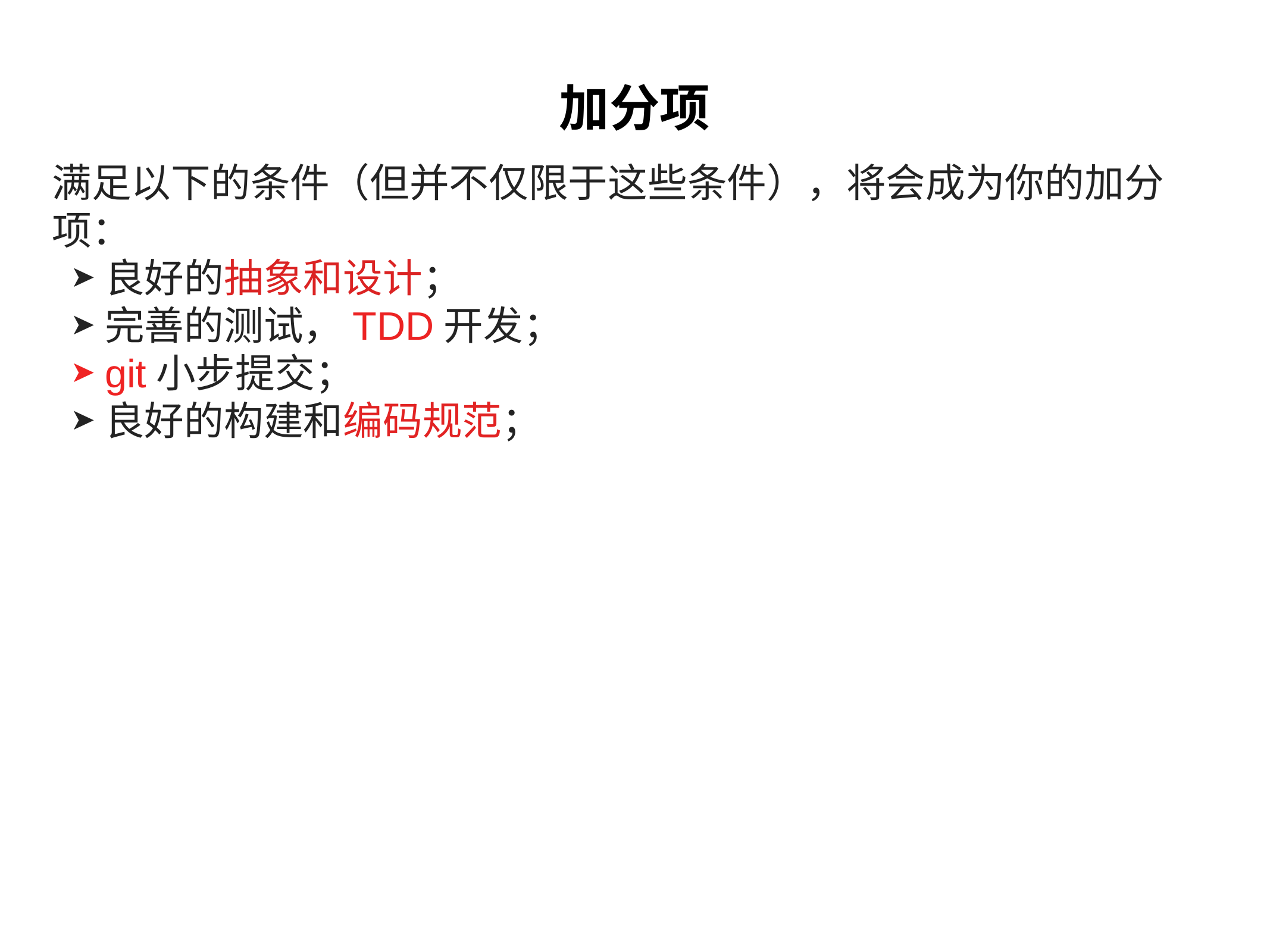

# 加分项

满足以下的条件（但并不仅限于这些条件），将会成为你的加分项：
良好的抽象和设计；
完善的测试，TDD开发；
git小步提交；
良好的构建和编码规范；